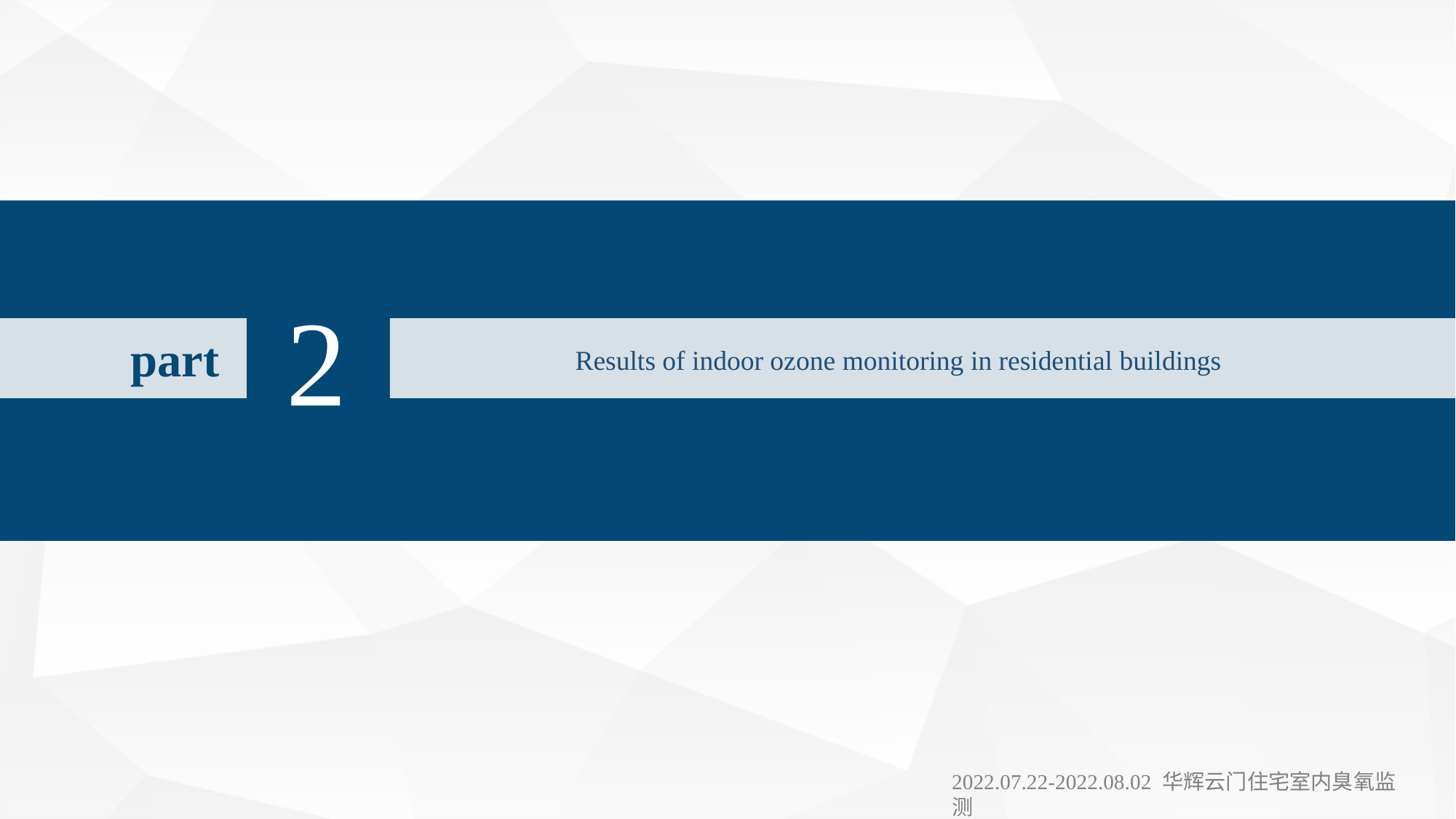

2

part
Results of indoor ozone monitoring in residential buildings
2022.07.22-2022.08.02 华辉云门住宅室内臭氧监测